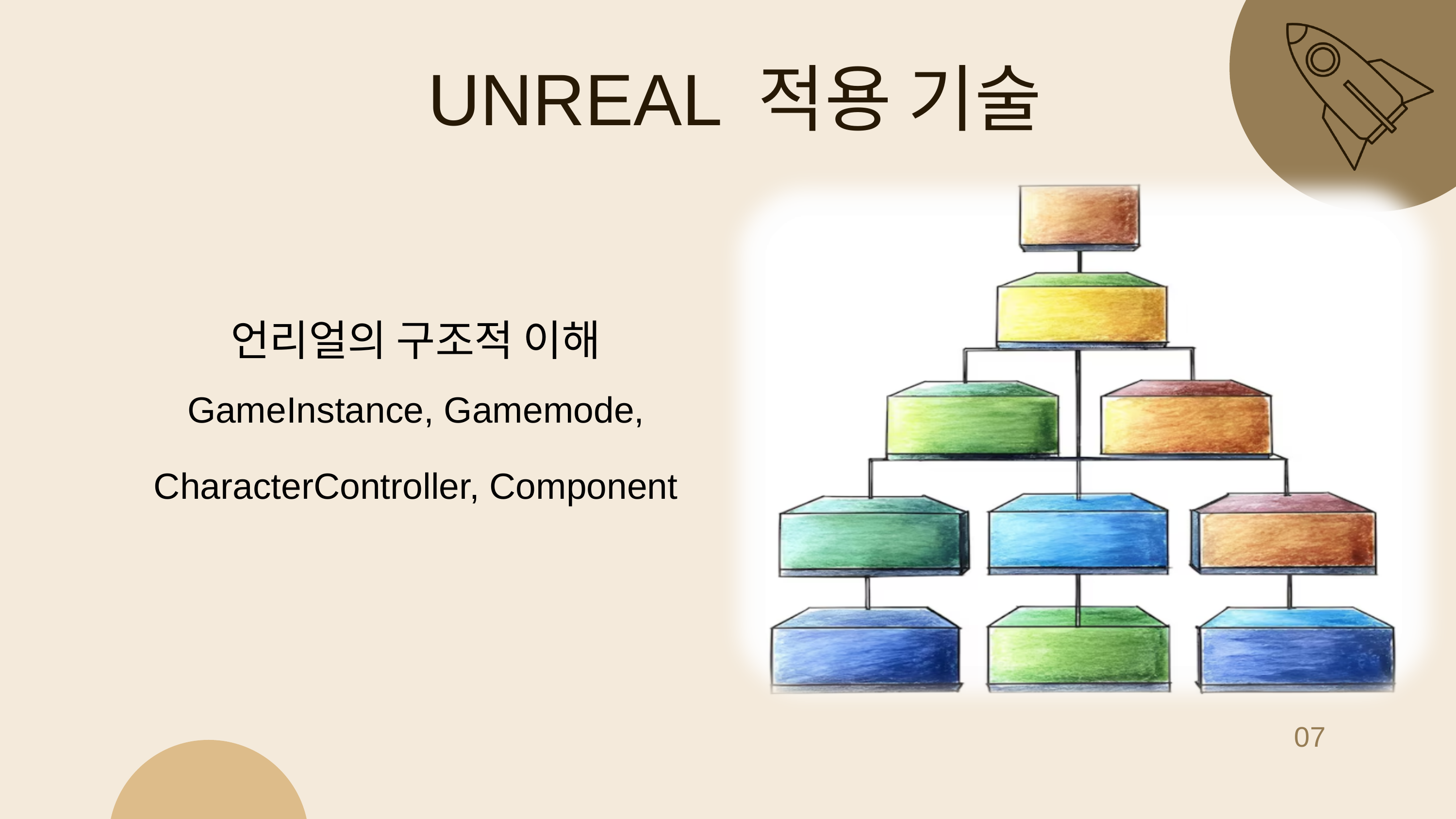

UNREAL 적용 기술

언리얼의 구조적 이해
GameInstance, Gamemode, CharacterController, Component
07